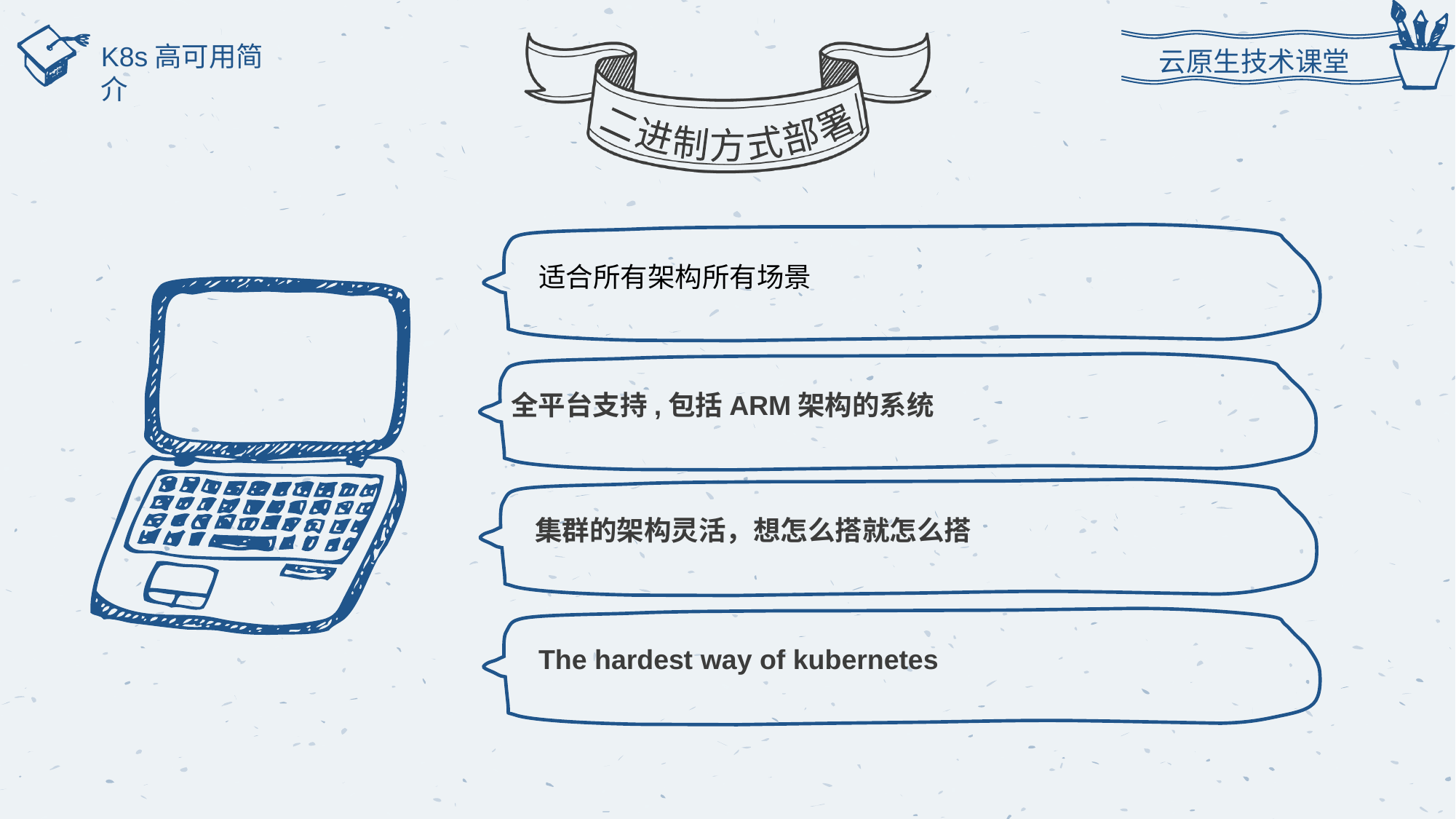

云原生技术课堂
二进制方式部署

K8s高可用简介

适合所有架构所有场景

全平台支持,包括ARM架构的系统

集群的架构灵活，想怎么搭就怎么搭

The hardest way of kubernetes